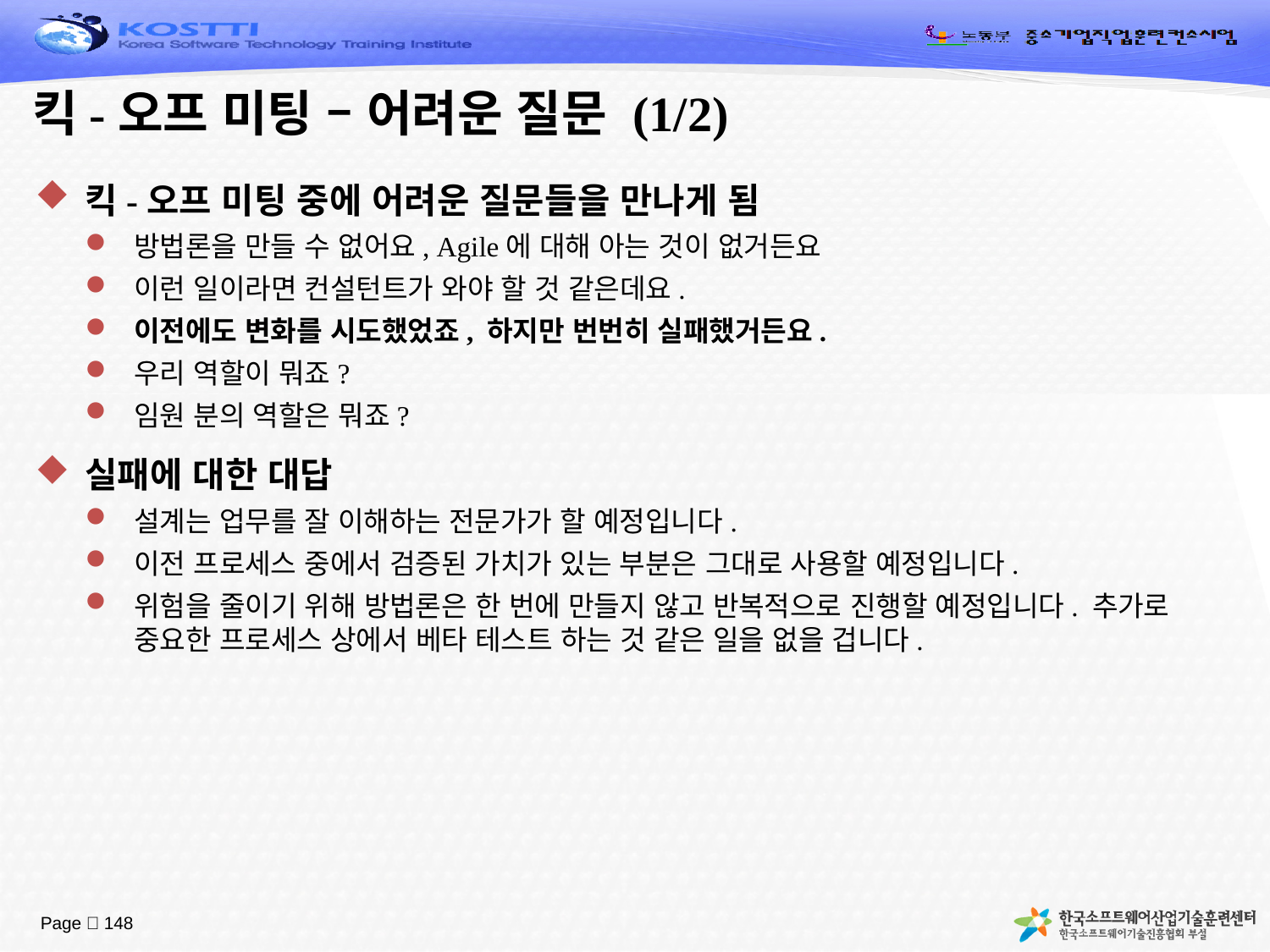

# 킥-오프 미팅 – 어려운 질문 (1/2)
킥-오프 미팅 중에 어려운 질문들을 만나게 됨
방법론을 만들 수 없어요, Agile에 대해 아는 것이 없거든요
이런 일이라면 컨설턴트가 와야 할 것 같은데요.
이전에도 변화를 시도했었죠, 하지만 번번히 실패했거든요.
우리 역할이 뭐죠?
임원 분의 역할은 뭐죠?
실패에 대한 대답
설계는 업무를 잘 이해하는 전문가가 할 예정입니다.
이전 프로세스 중에서 검증된 가치가 있는 부분은 그대로 사용할 예정입니다.
위험을 줄이기 위해 방법론은 한 번에 만들지 않고 반복적으로 진행할 예정입니다. 추가로 중요한 프로세스 상에서 베타 테스트 하는 것 같은 일을 없을 겁니다.